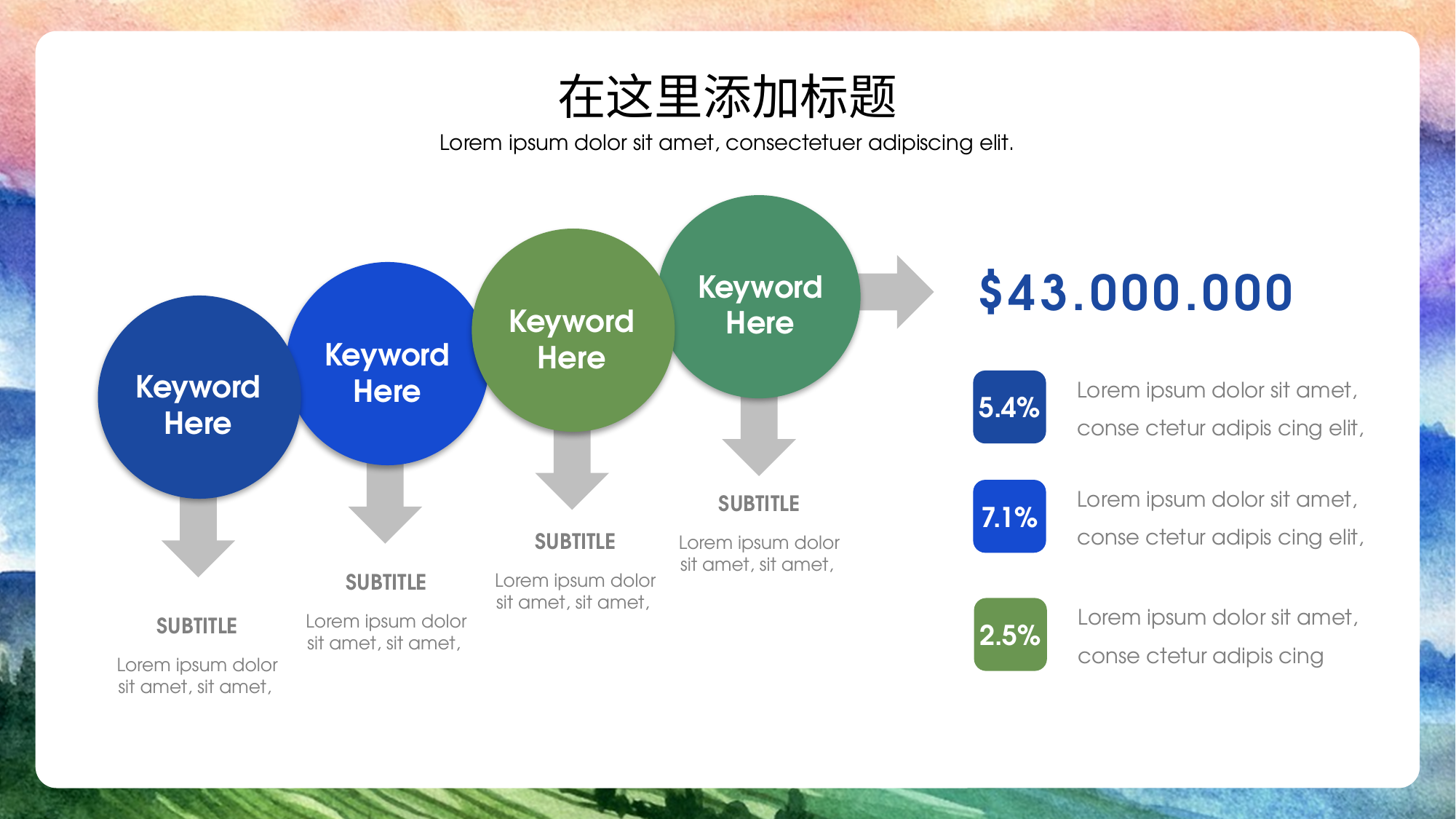

在这里添加标题
Lorem ipsum dolor sit amet, consectetuer adipiscing elit.

$43.000.000
Keyword Here

Keyword Here
Keyword Here
Lorem ipsum dolor sit amet, conse ctetur adipis cing elit,
Keyword Here

5.4%

Lorem ipsum dolor sit amet, conse ctetur adipis cing elit,

SUBTITLE
7.1%

SUBTITLE
Lorem ipsum dolor sit amet, sit amet,
SUBTITLE
Lorem ipsum dolor sit amet, sit amet,
Lorem ipsum dolor sit amet, conse ctetur adipis cing

Lorem ipsum dolor sit amet, sit amet,
SUBTITLE
2.5%
Lorem ipsum dolor sit amet, sit amet,